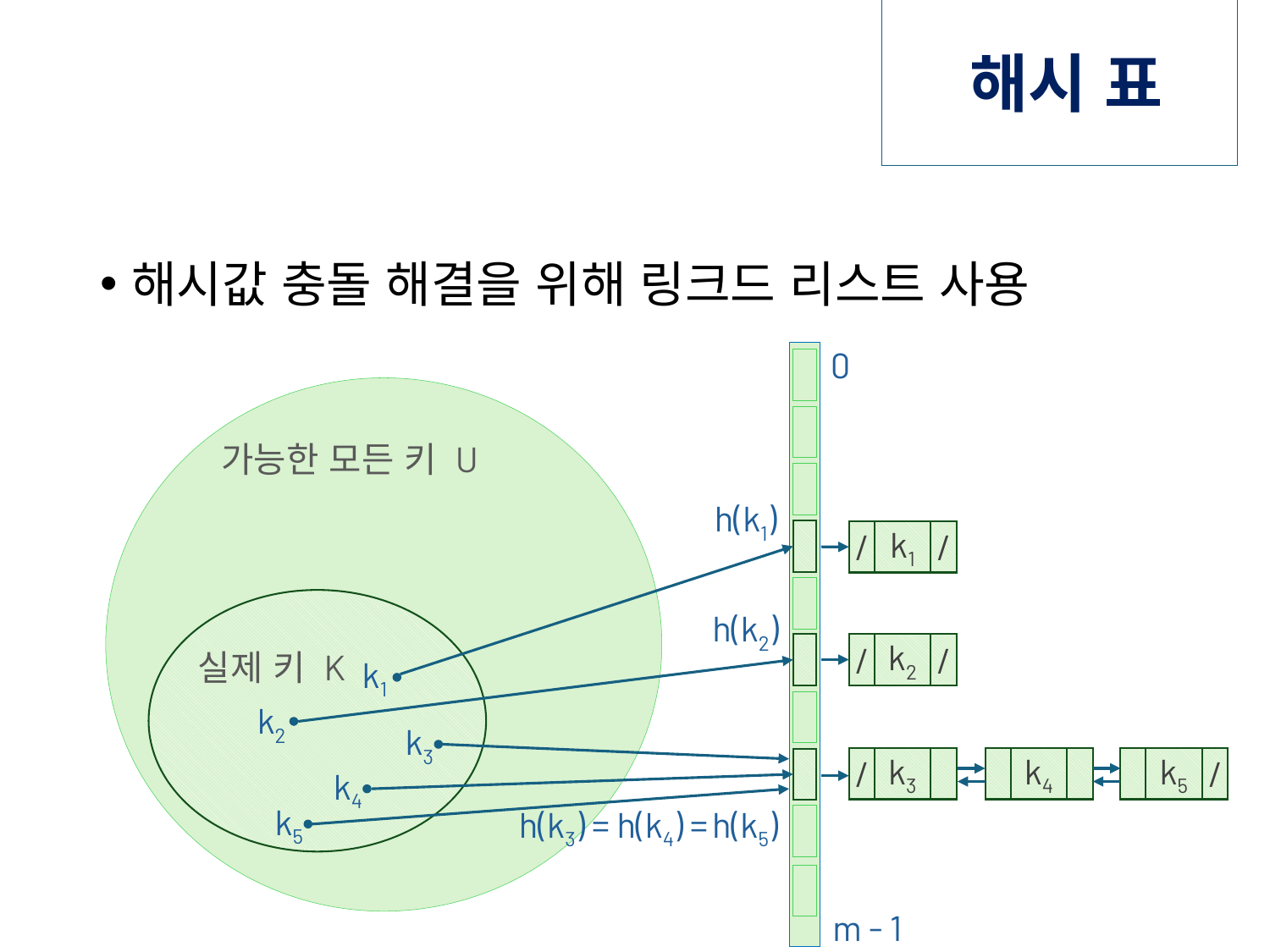

# 해시 표
해시값 충돌 해결을 위해 링크드 리스트 사용

0

가능한 모든 키 U
h(k1)

/
k1
/

h(k2)
실제 키 K

/
k2
/

k1

k2

k3

/
k3

k4

k5
/

k4

k5
h(k3) = h(k4) = h(k5)

m - 1